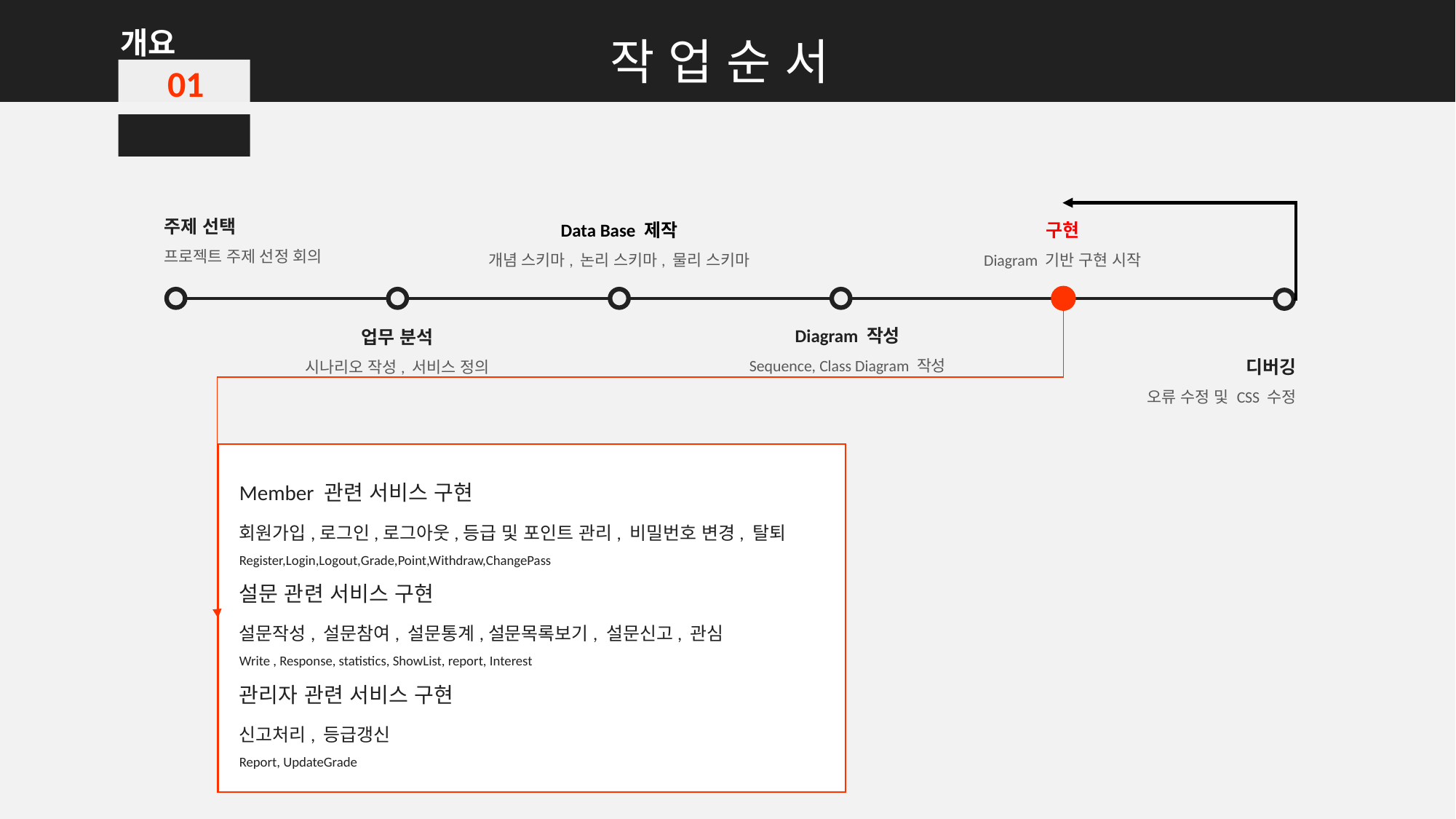

개요
작 업 순 서
01

주제 선택
프로젝트 주제 선정 회의
Data Base 제작
개념 스키마, 논리 스키마, 물리 스키마
구현
Diagram 기반 구현 시작

Diagram 작성
Sequence, Class Diagram 작성
업무 분석
시나리오 작성, 서비스 정의
디버깅
 오류 수정 및 CSS 수정
Member 관련 서비스 구현

회원가입,로그인,로그아웃,등급 및 포인트 관리, 비밀번호 변경, 탈퇴
Register,Login,Logout,Grade,Point,Withdraw,ChangePass
설문 관련 서비스 구현

설문작성, 설문참여, 설문통계,설문목록보기, 설문신고, 관심
Write , Response, statistics, ShowList, report, Interest
관리자 관련 서비스 구현

신고처리, 등급갱신
Report, UpdateGrade